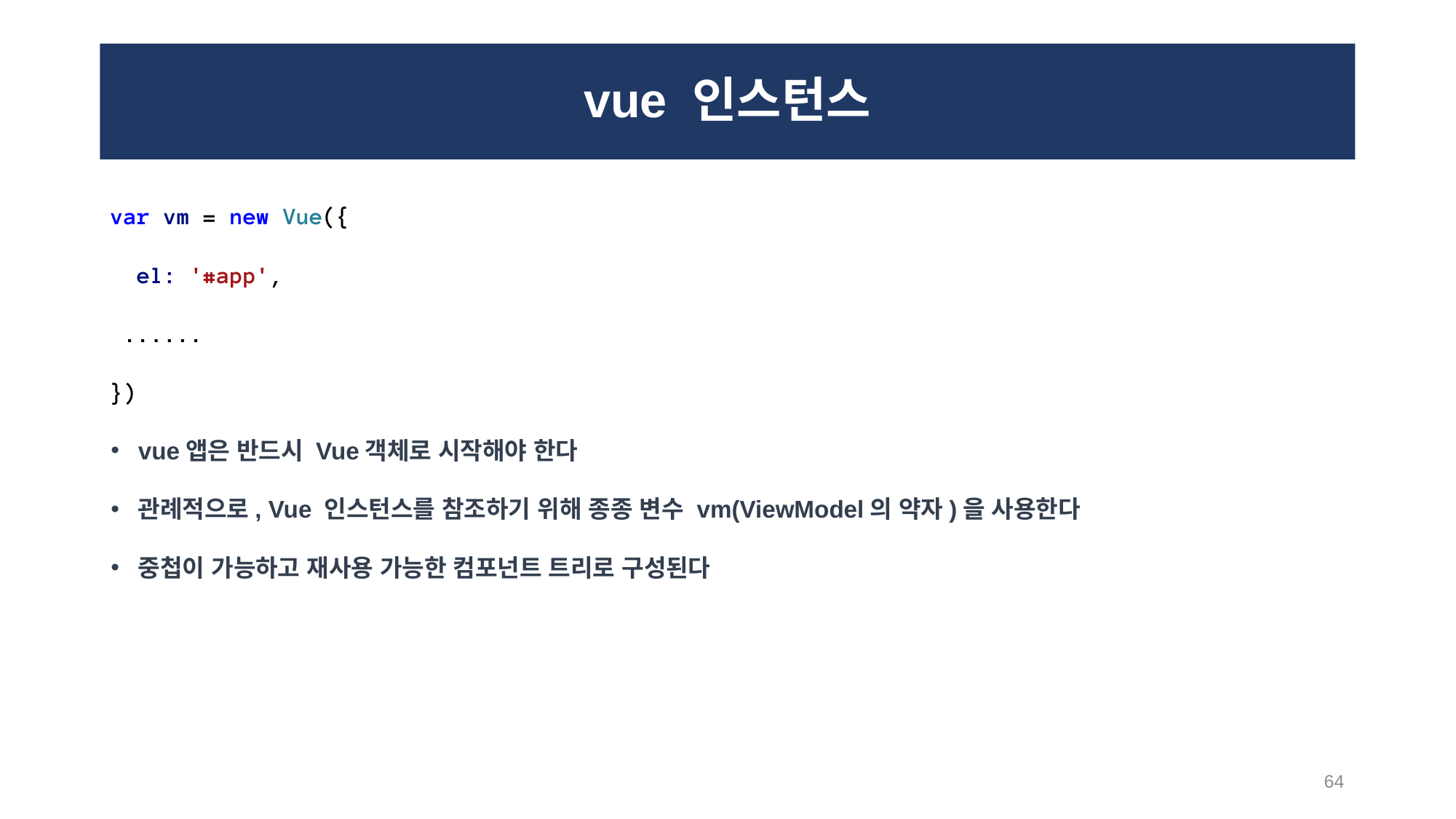

# vue 인스턴스
var vm = new Vue({
  el: '#app',
 ......
})
vue앱은 반드시 Vue객체로 시작해야 한다
관례적으로, Vue 인스턴스를 참조하기 위해 종종 변수 vm(ViewModel의 약자)을 사용한다
중첩이 가능하고 재사용 가능한 컴포넌트 트리로 구성된다
64